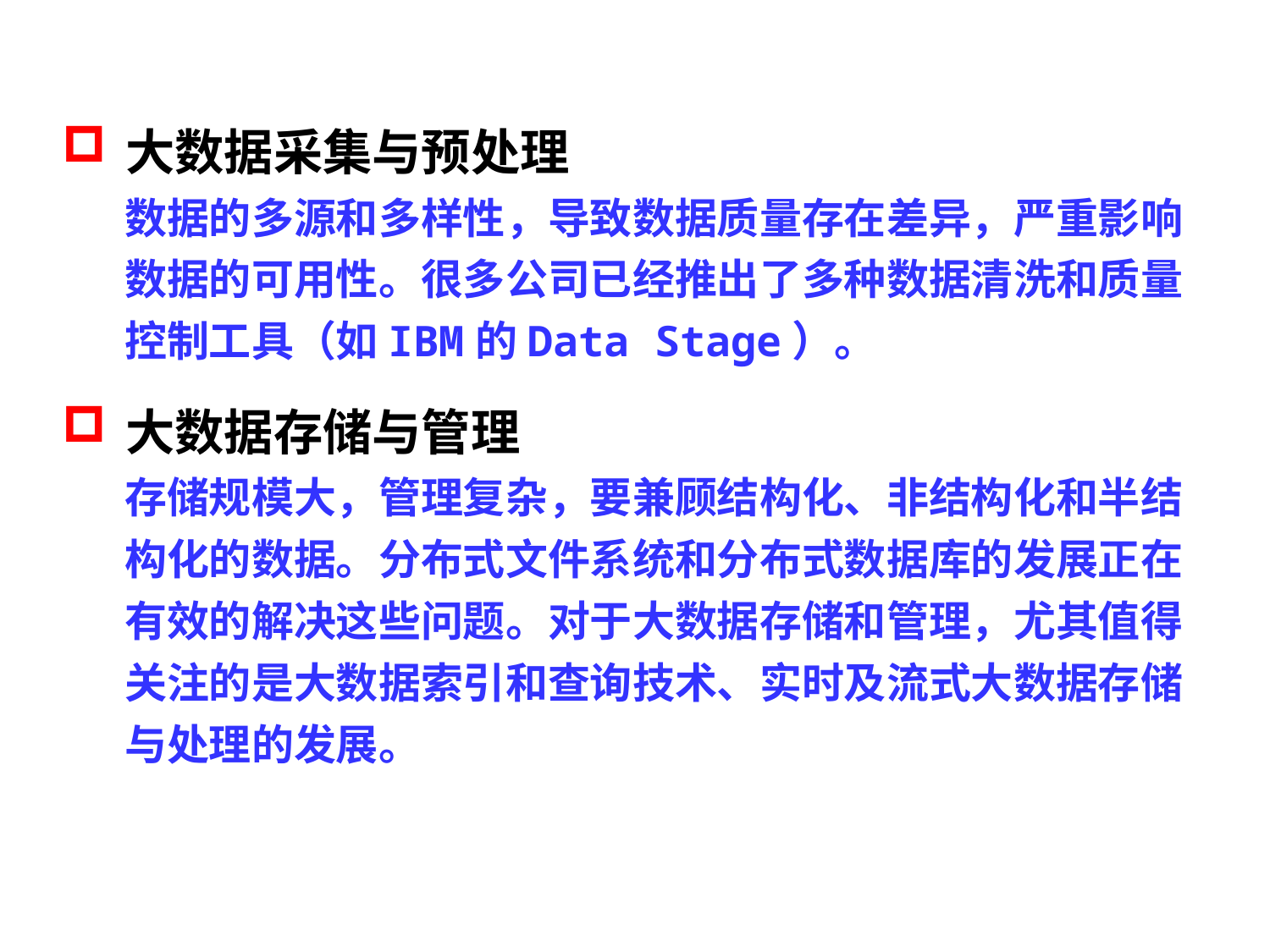

大数据采集与预处理
数据的多源和多样性，导致数据质量存在差异，严重影响数据的可用性。很多公司已经推出了多种数据清洗和质量控制工具（如IBM的Data Stage）。
大数据存储与管理
存储规模大，管理复杂，要兼顾结构化、非结构化和半结构化的数据。分布式文件系统和分布式数据库的发展正在有效的解决这些问题。对于大数据存储和管理，尤其值得关注的是大数据索引和查询技术、实时及流式大数据存储与处理的发展。